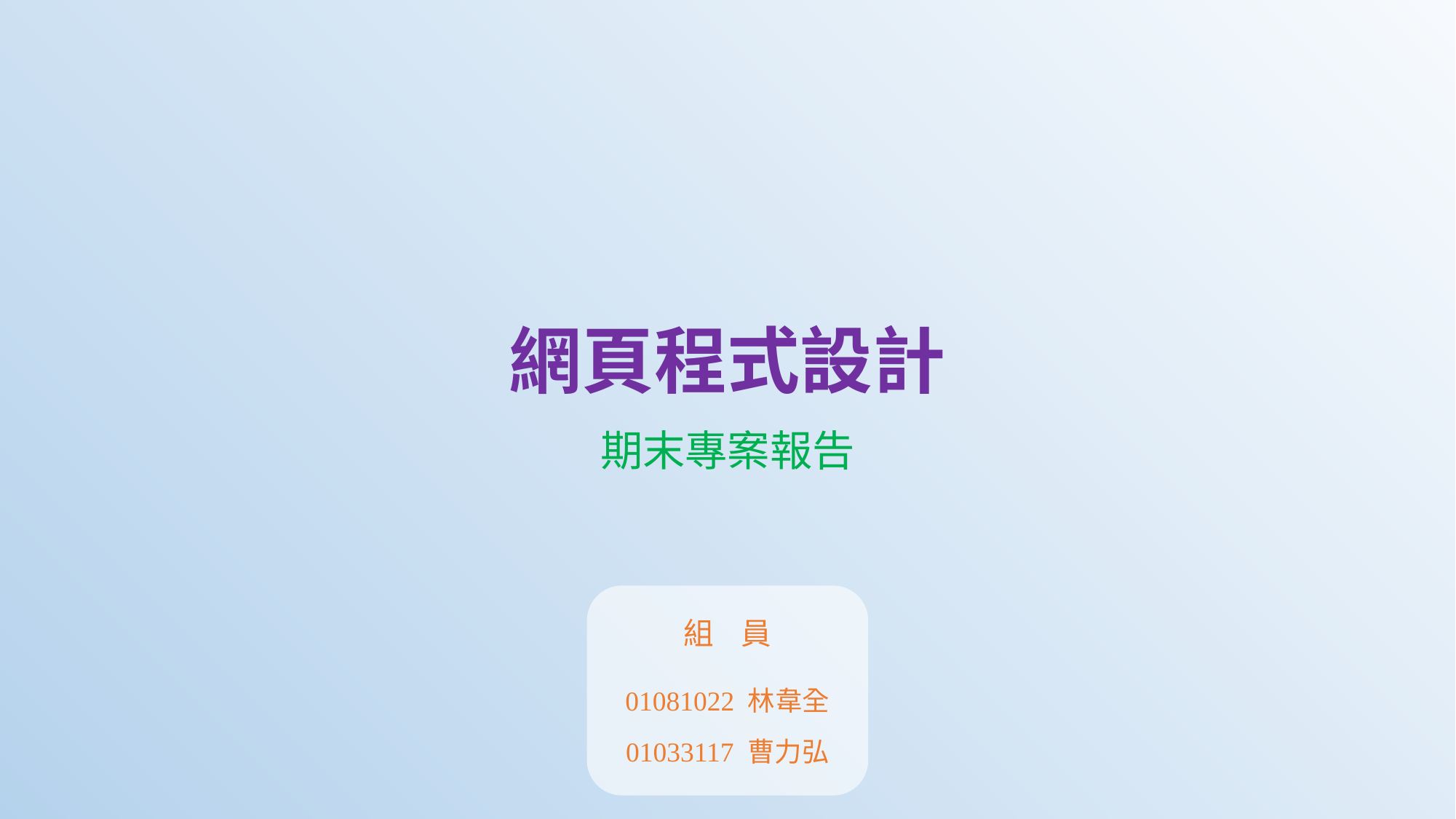

網頁程式設計

期末專案報告
組    員

01081022 林韋全

01033117 曹力弘